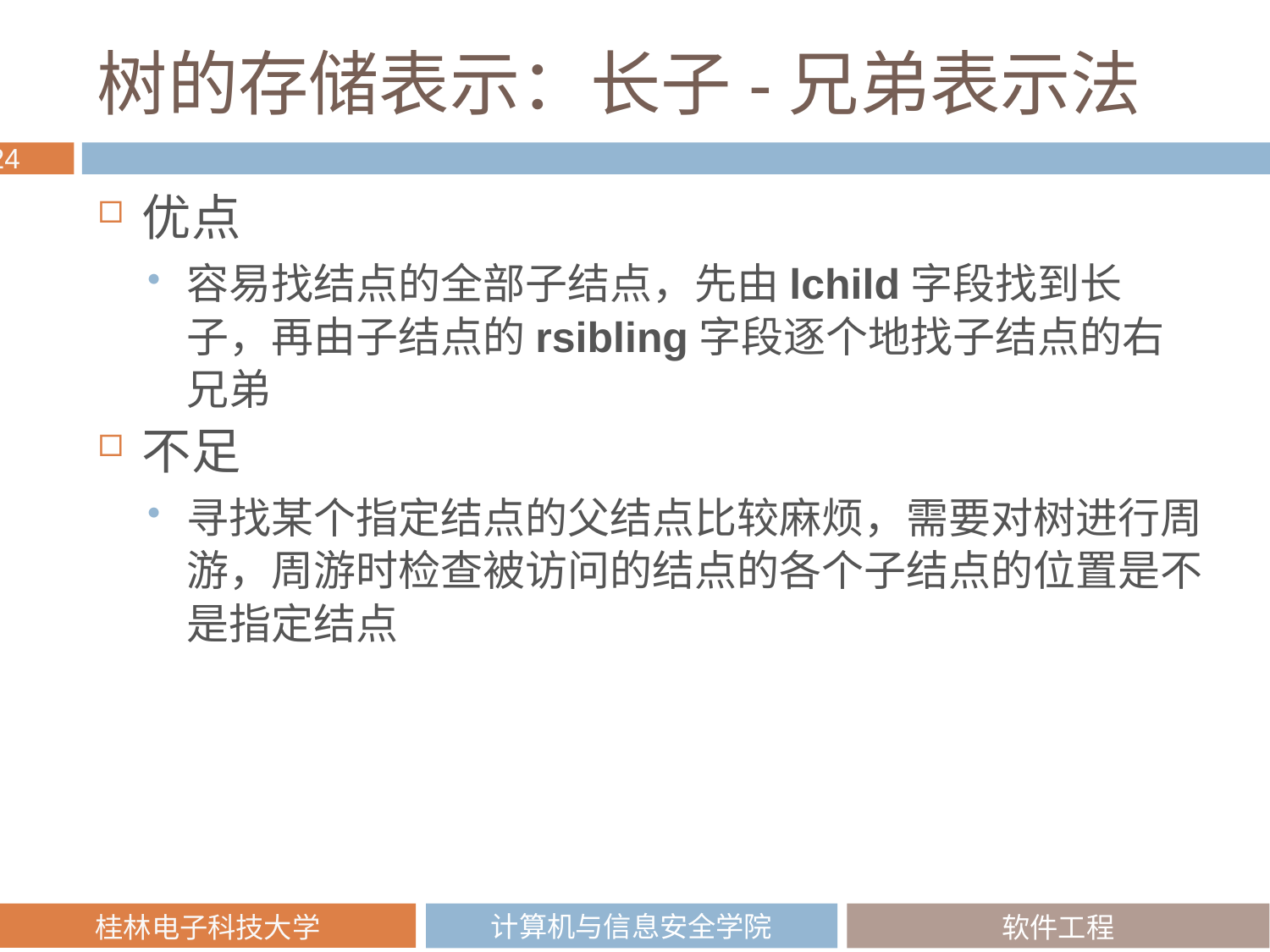

# 树的存储表示：长子-兄弟表示法
优点
容易找结点的全部子结点，先由lchild字段找到长子，再由子结点的rsibling字段逐个地找子结点的右兄弟
不足
寻找某个指定结点的父结点比较麻烦，需要对树进行周游，周游时检查被访问的结点的各个子结点的位置是不是指定结点